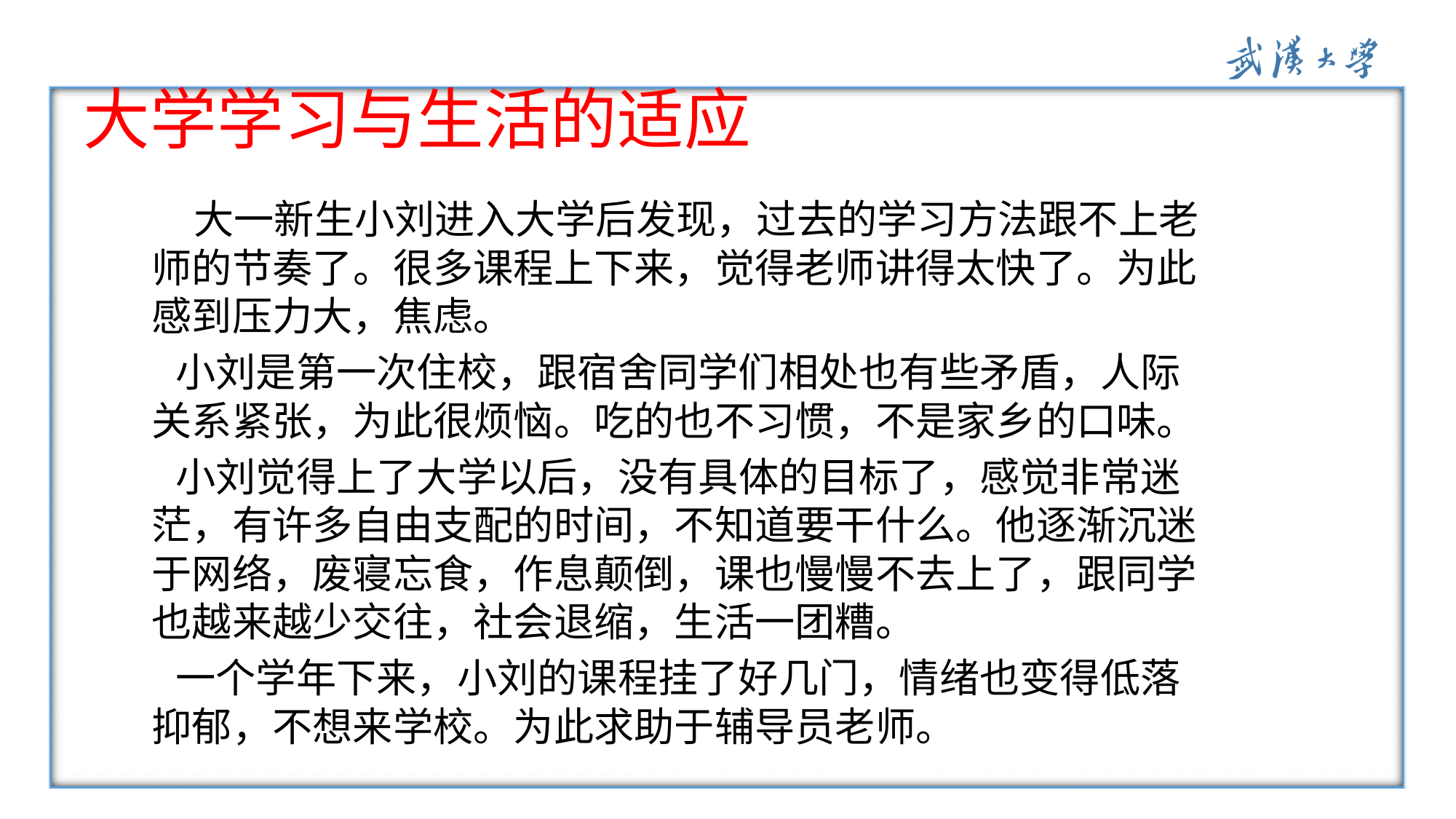

# 大学学习与生活的适应
    大一新生小刘进入大学后发现，过去的学习方法跟不上老师的节奏了。很多课程上下来，觉得老师讲得太快了。为此感到压力大，焦虑。
  小刘是第一次住校，跟宿舍同学们相处也有些矛盾，人际关系紧张，为此很烦恼。吃的也不习惯，不是家乡的口味。
  小刘觉得上了大学以后，没有具体的目标了，感觉非常迷茫，有许多自由支配的时间，不知道要干什么。他逐渐沉迷于网络，废寝忘食，作息颠倒，课也慢慢不去上了，跟同学也越来越少交往，社会退缩，生活一团糟。
  一个学年下来，小刘的课程挂了好几门，情绪也变得低落抑郁，不想来学校。为此求助于辅导员老师。

56